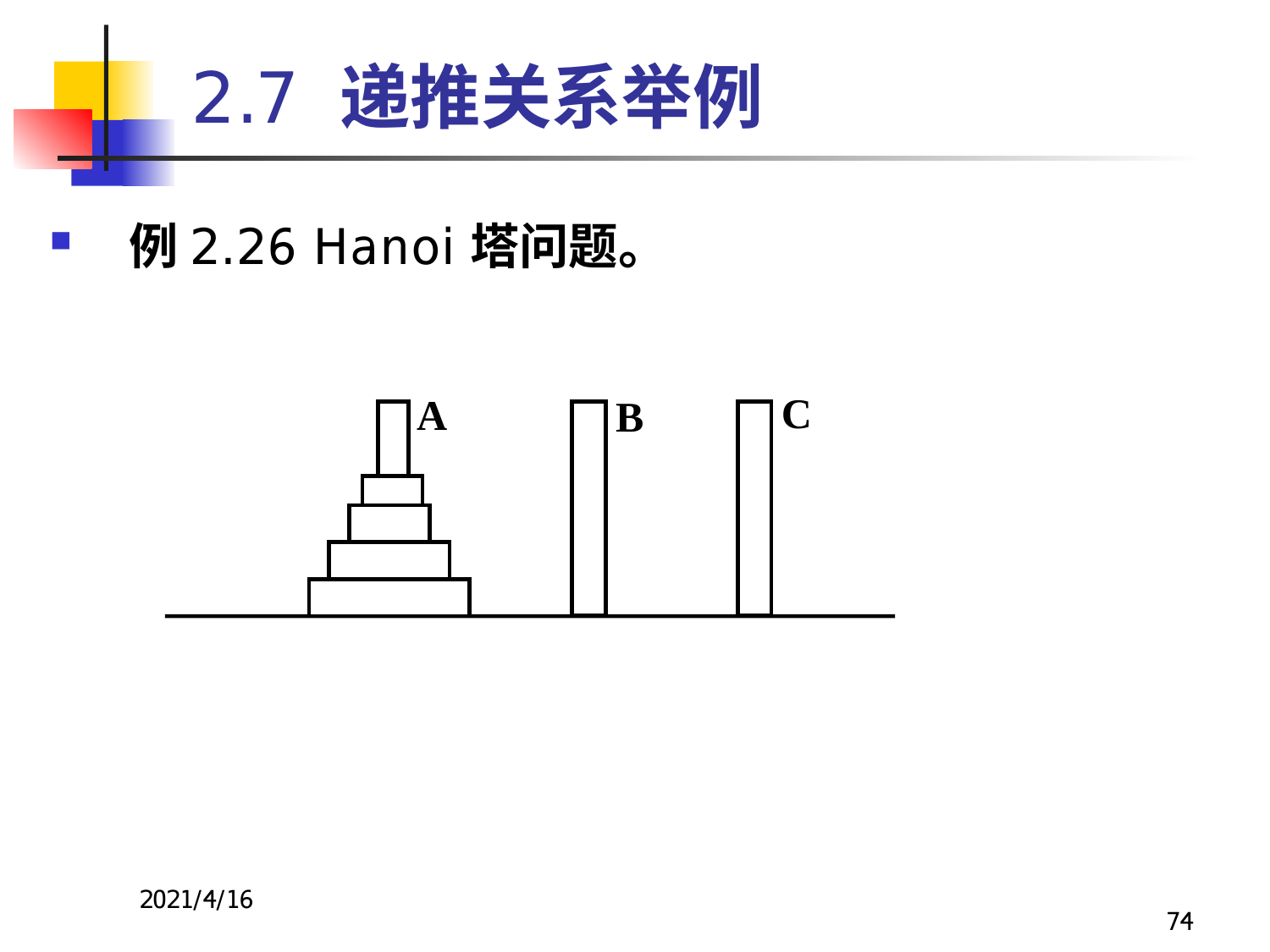

# 2.7 递推关系举例
例2.26 Hanoi塔问题。
C
A
B

2021/4/16
74